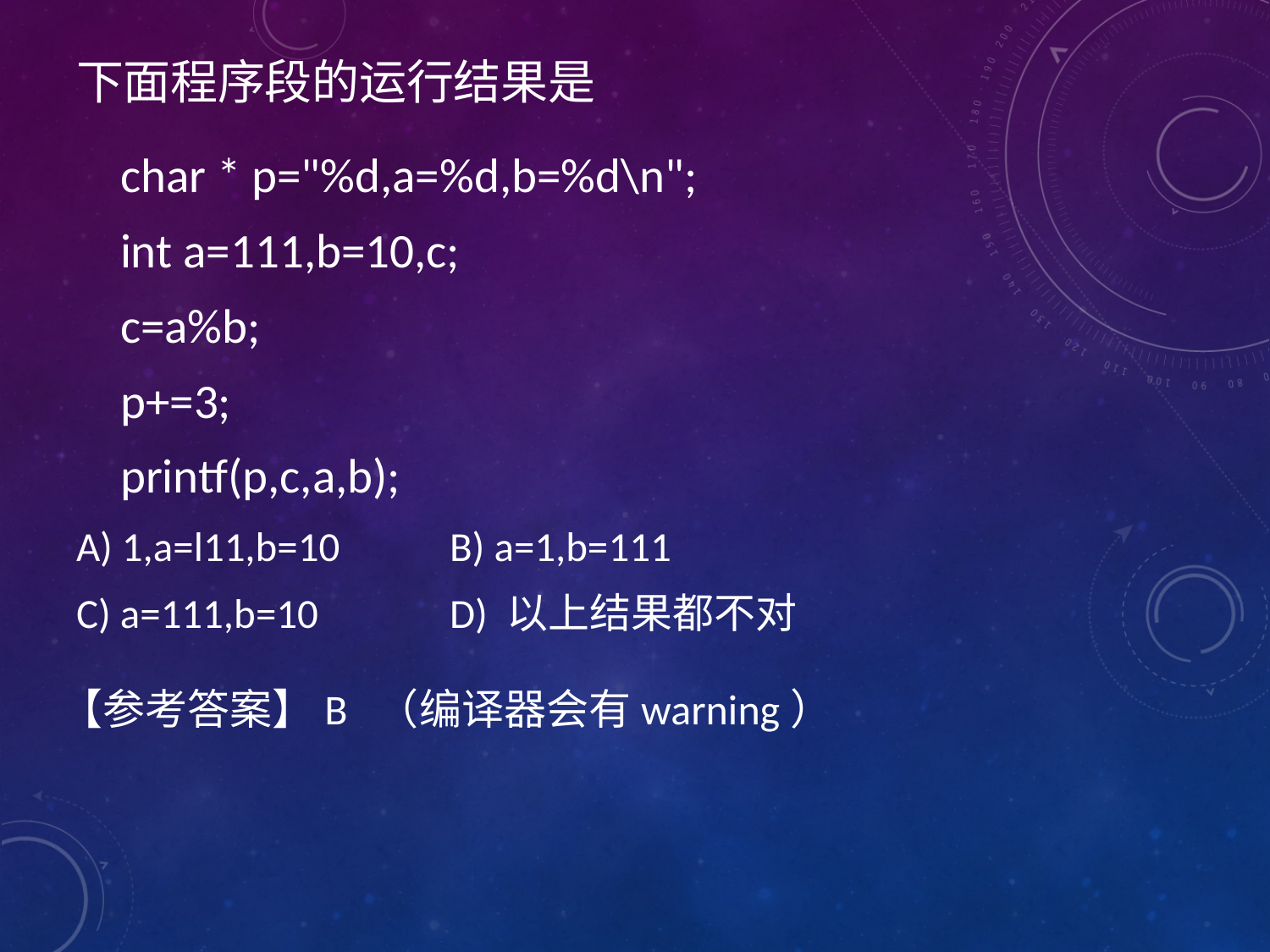

# 下面程序段的运行结果是
    char * p="%d,a=%d,b=%d\n";
    int a=111,b=10,c;
    c=a%b;
    p+=3;
    printf(p,c,a,b);
A) 1,a=l11,b=10        		B) a=1,b=111
C) a=111,b=10           		D) 以上结果都不对
【参考答案】B  （编译器会有warning）